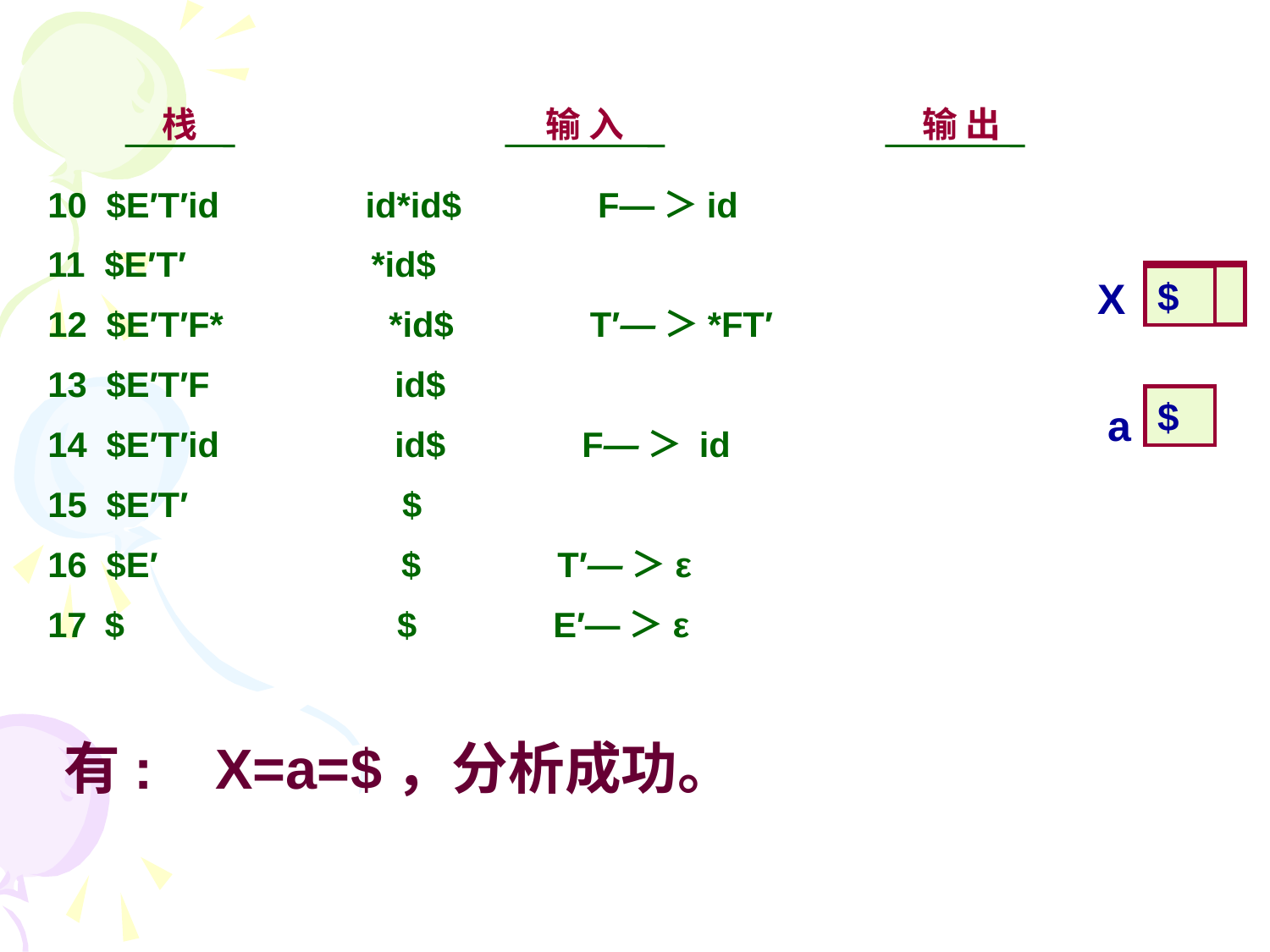

栈

输 入

输 出

10  $E′T′id               id*id$              F—＞id
11  $E′T′                   *id$
12  $E′T′F*                 *id$              T′—＞*FT′
13  $E′T′F                   id$
14  $E′T′id                  id$              F—＞ id
15  $E′T′                      $
16  $E′                         $              T′—＞ε
 $                            $              E′—＞ε

 有:    X=a=$，分析成功。
*
F
T’
E’
X
a
id
T ′
id
$
id
*
*
id
id
$
$
$
71